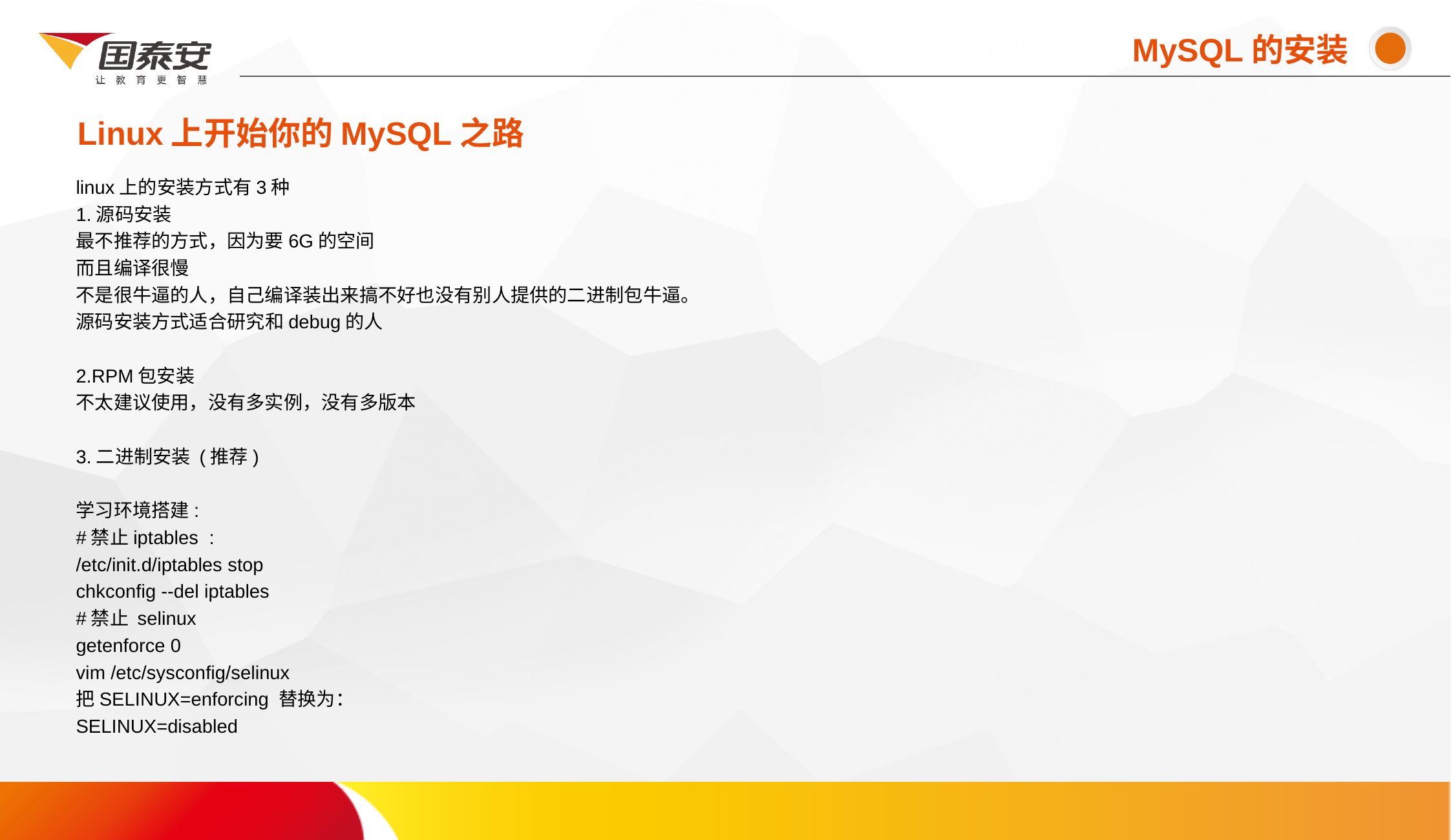

命令吗命令命MySQL的安装
Linux上开始你的MySQL之路

# linux上的安装方式有3种 1.源码安装 最不推荐的方式，因为要6G的空间 而且编译很慢 不是很牛逼的人，自己编译装出来搞不好也没有别人提供的二进制包牛逼。 源码安装方式适合研究和debug的人 2.RPM包安装 不太建议使用，没有多实例，没有多版本 3.二进制安装 (推荐) 学习环境搭建: #禁止iptables  :   /etc/init.d/iptables stop chkconfig --del iptables #禁止 selinux getenforce 0 vim /etc/sysconfig/selinux 把SELINUX=enforcing 替换为： SELINUX=disabled